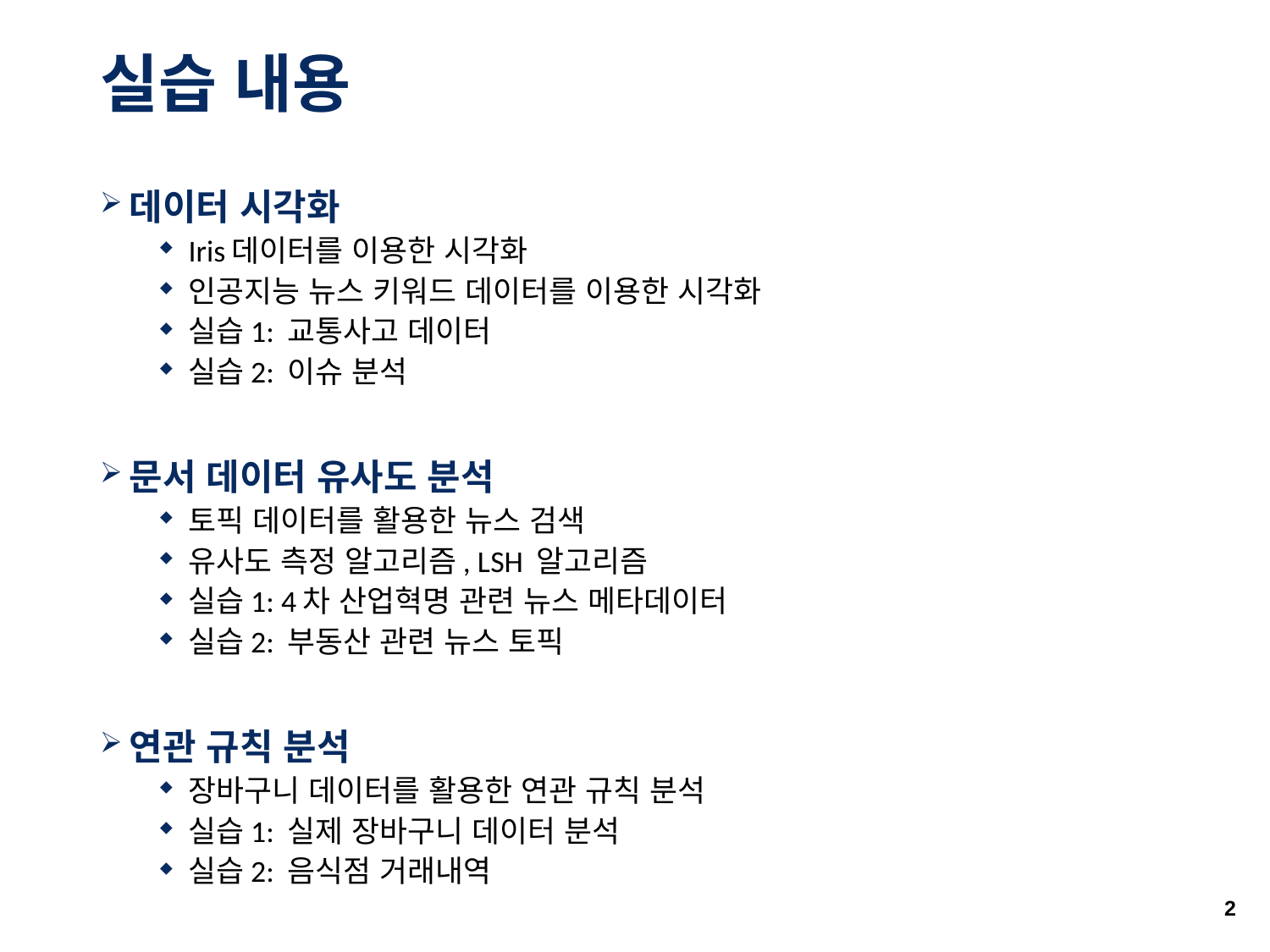

# 실습 내용
데이터 시각화
Iris데이터를 이용한 시각화
인공지능 뉴스 키워드 데이터를 이용한 시각화
실습1: 교통사고 데이터
실습2: 이슈 분석

문서 데이터 유사도 분석
토픽 데이터를 활용한 뉴스 검색
유사도 측정 알고리즘, LSH 알고리즘
실습1: 4차 산업혁명 관련 뉴스 메타데이터
실습2: 부동산 관련 뉴스 토픽

연관 규칙 분석
장바구니 데이터를 활용한 연관 규칙 분석
실습1: 실제 장바구니 데이터 분석
실습2: 음식점 거래내역
2